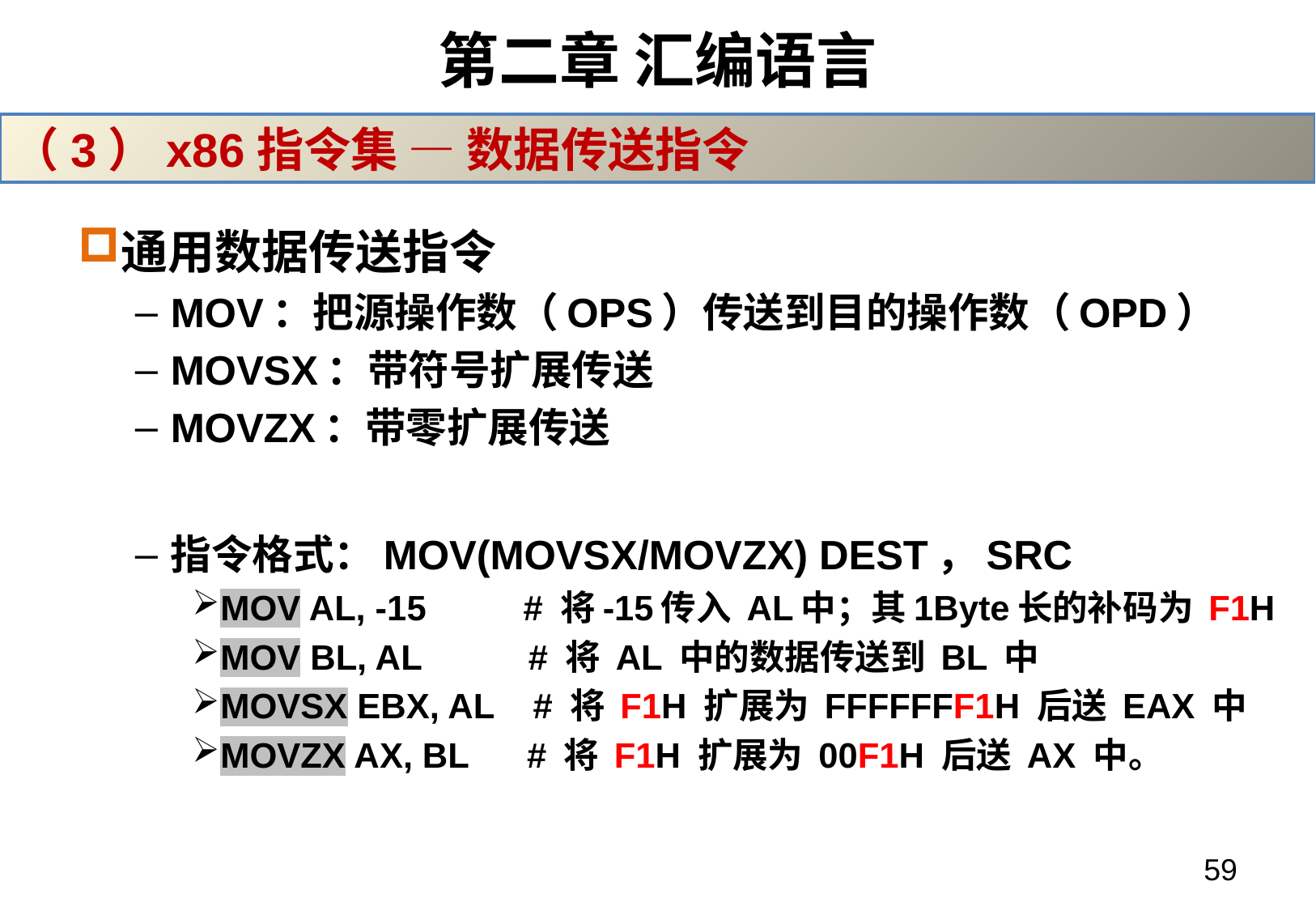

# 第二章 汇编语言
（3）x86指令集 — 数据传送指令
通用数据传送指令
MOV：把源操作数（OPS）传送到目的操作数（OPD）
MOVSX：带符号扩展传送
MOVZX：带零扩展传送

指令格式：MOV(MOVSX/MOVZX) DEST，SRC
MOV AL, -15          # 将-15传入 AL中；其1Byte长的补码为 F1H
MOV BL, AL           # 将 AL 中的数据传送到 BL 中
MOVSX EBX, AL    # 将 F1H 扩展为 FFFFFFF1H 后送 EAX 中
MOVZX AX, BL      # 将 F1H 扩展为 00F1H 后送 AX 中。
59